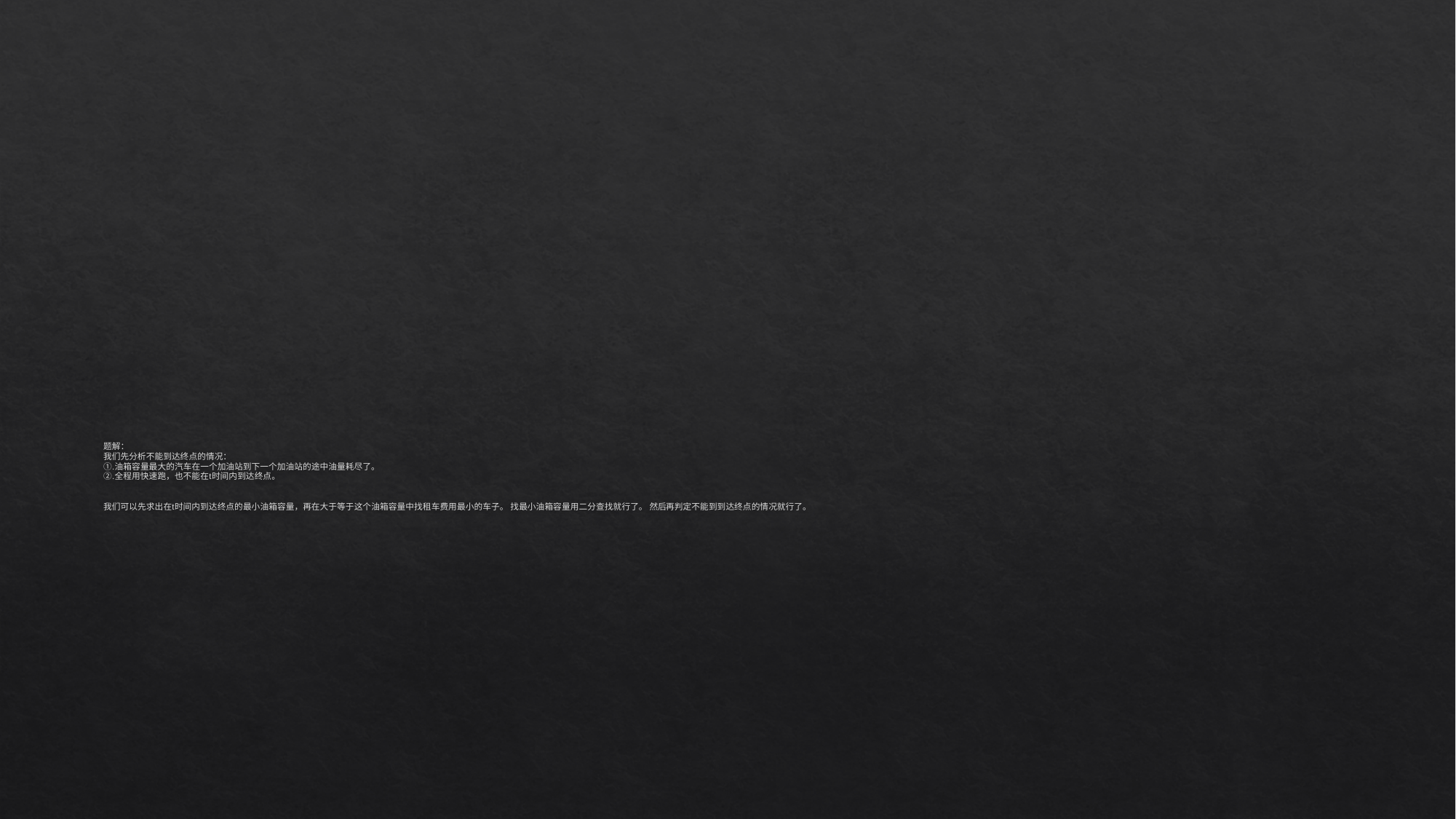

# 题解：  我们先分析不能到达终点的情况： ①.油箱容量最大的汽车在一个加油站到下一个加油站的途中油量耗尽了。 ②.全程用快速跑，也不能在t时间内到达终点。 我们可以先求出在t时间内到达终点的最小油箱容量，再在大于等于这个油箱容量中找租车费用最小的车子。 找最小油箱容量用二分查找就行了。 然后再判定不能到到达终点的情况就行了。